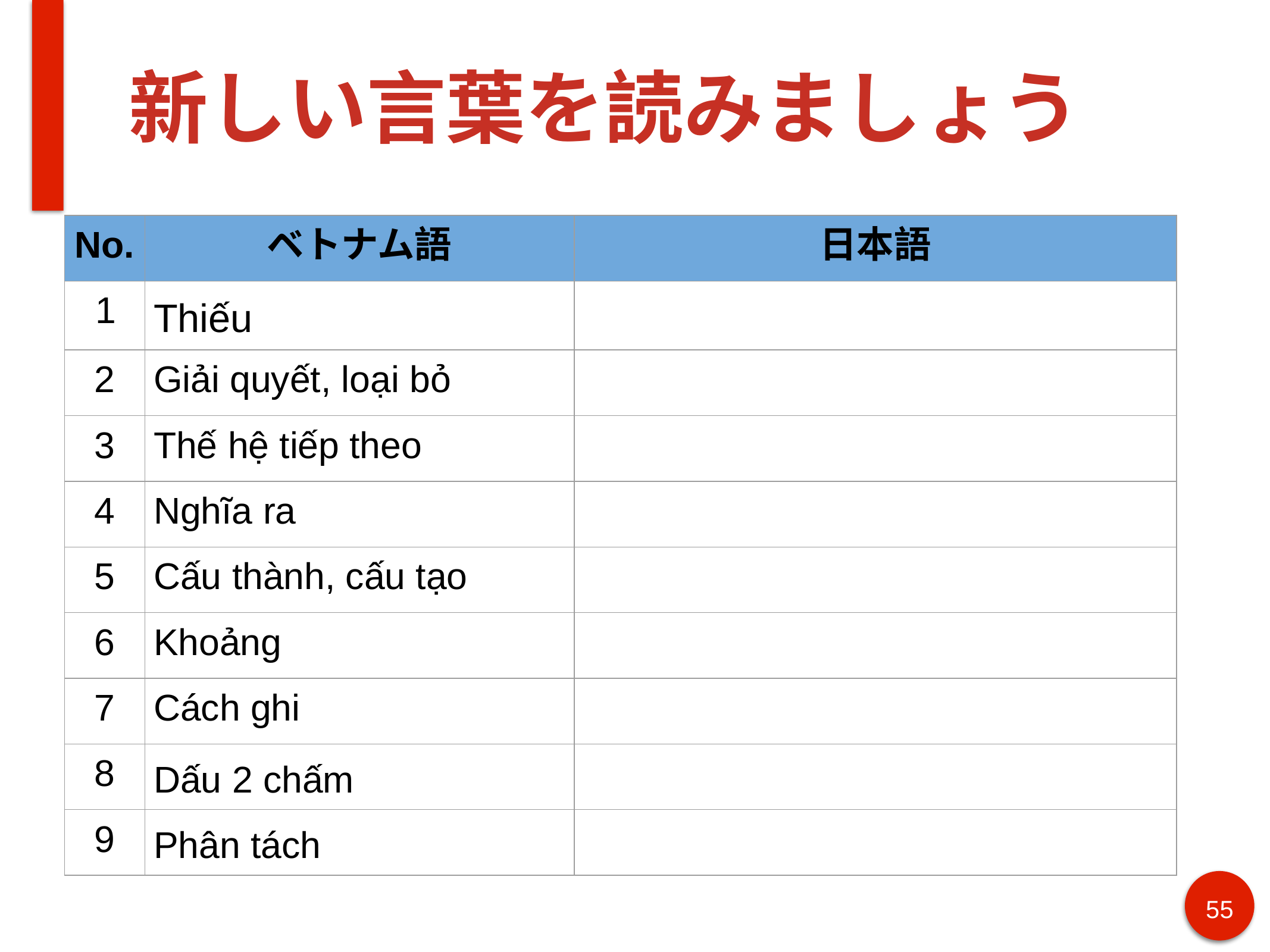

# 新しい言葉を読みましょう
| No. | ベトナム語 | 日本語 |
| --- | --- | --- |
| 1 | Thiếu |  |
| 2 | Giải quyết, loại bỏ |  |
| 3 | Thế hệ tiếp theo |  |
| 4 | Nghĩa ra |  |
| 5 | Cấu thành, cấu tạo |  |
| 6 | Khoảng |  |
| 7 | Cách ghi |  |
| 8 | Dấu 2 chấm |  |
| 9 | Phân tách |  |
55